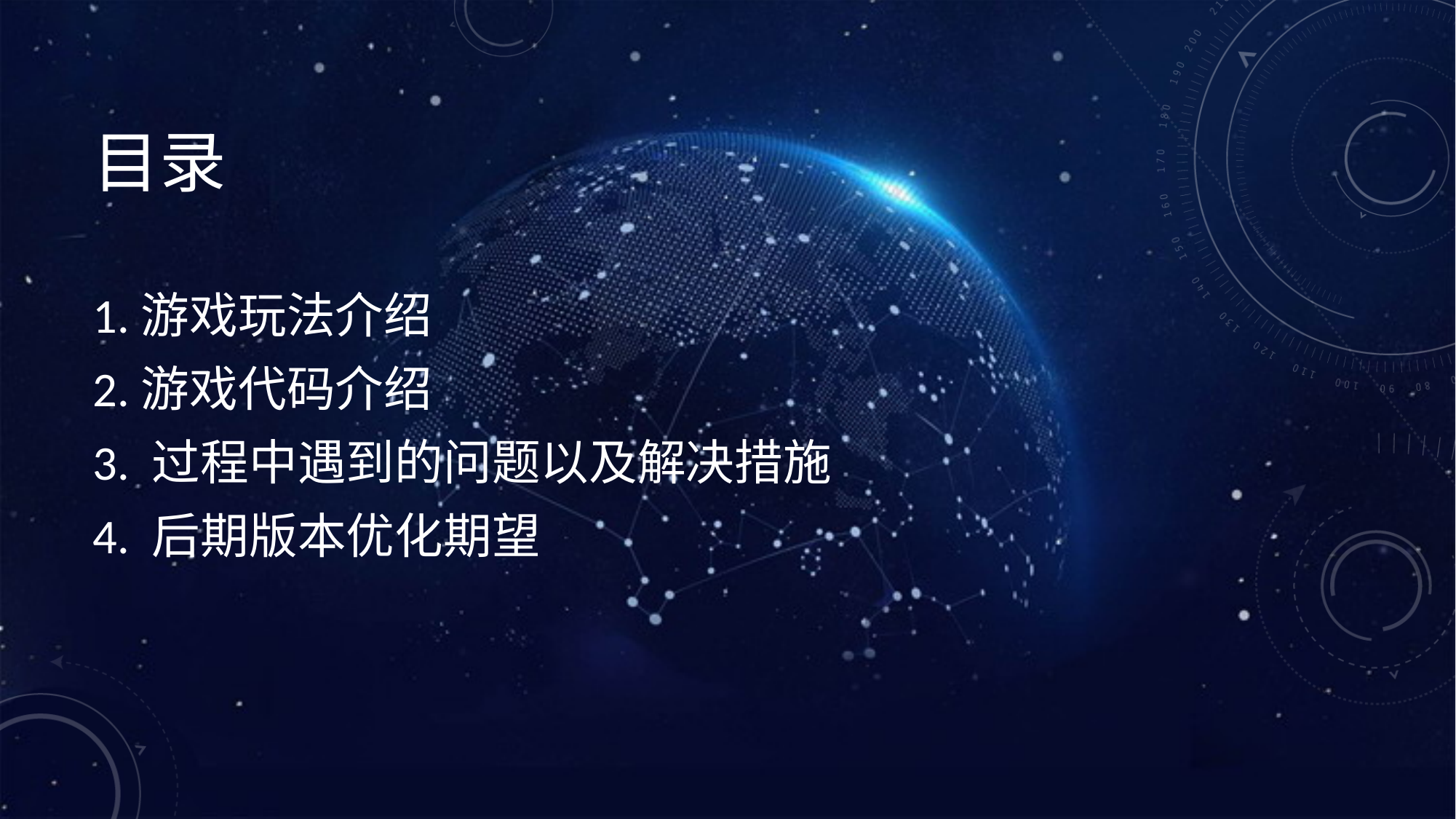

# 目录
1.游戏玩法介绍
2.游戏代码介绍
3. 过程中遇到的问题以及解决措施
4. 后期版本优化期望